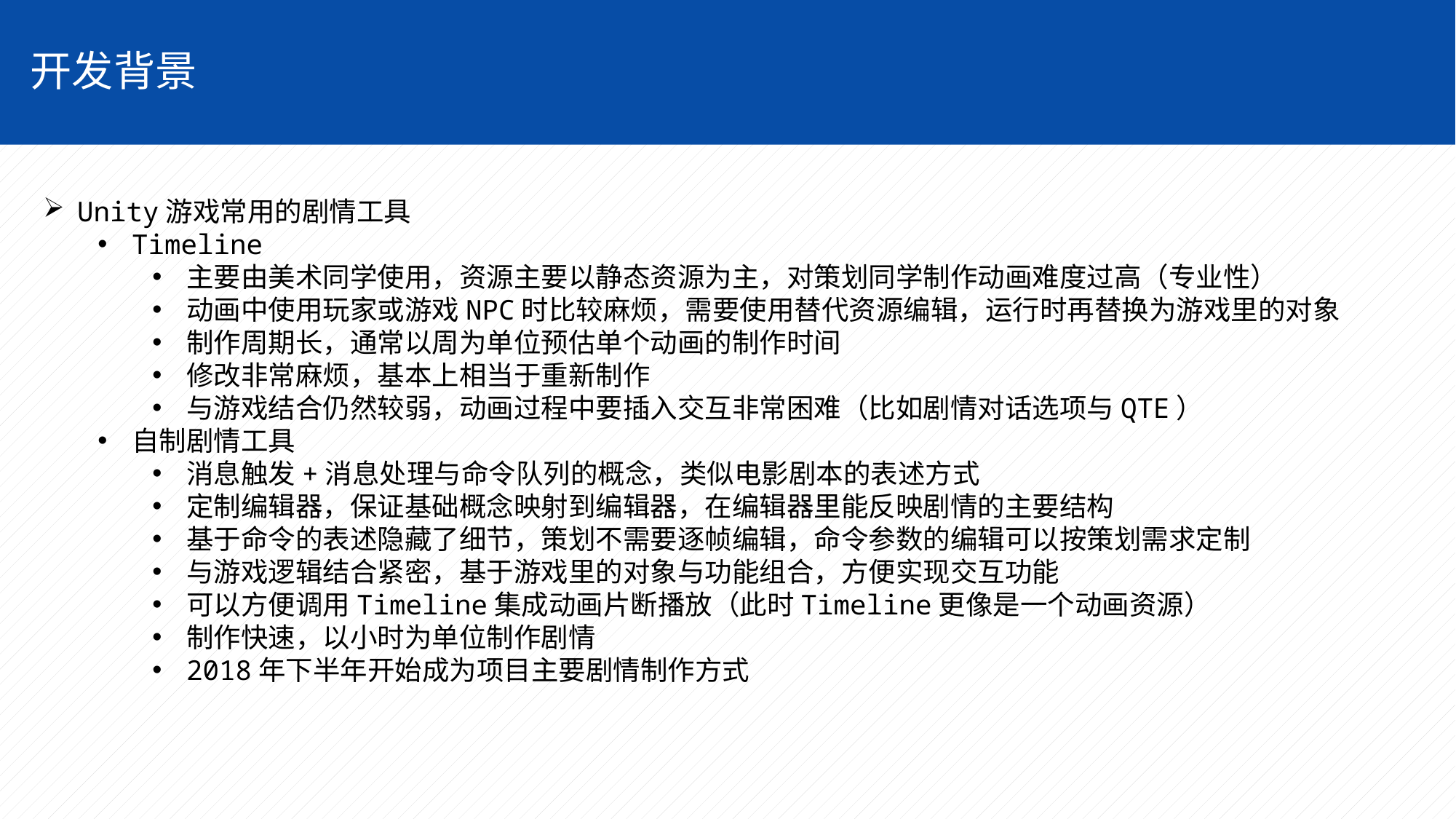

开发背景
Unity游戏常用的剧情工具
Timeline
主要由美术同学使用，资源主要以静态资源为主，对策划同学制作动画难度过高（专业性）
动画中使用玩家或游戏NPC时比较麻烦，需要使用替代资源编辑，运行时再替换为游戏里的对象
制作周期长，通常以周为单位预估单个动画的制作时间
修改非常麻烦，基本上相当于重新制作
与游戏结合仍然较弱，动画过程中要插入交互非常困难（比如剧情对话选项与QTE）
自制剧情工具
消息触发+消息处理与命令队列的概念，类似电影剧本的表述方式
定制编辑器，保证基础概念映射到编辑器，在编辑器里能反映剧情的主要结构
基于命令的表述隐藏了细节，策划不需要逐帧编辑，命令参数的编辑可以按策划需求定制
与游戏逻辑结合紧密，基于游戏里的对象与功能组合，方便实现交互功能
可以方便调用Timeline集成动画片断播放（此时Timeline更像是一个动画资源）
制作快速，以小时为单位制作剧情
2018年下半年开始成为项目主要剧情制作方式